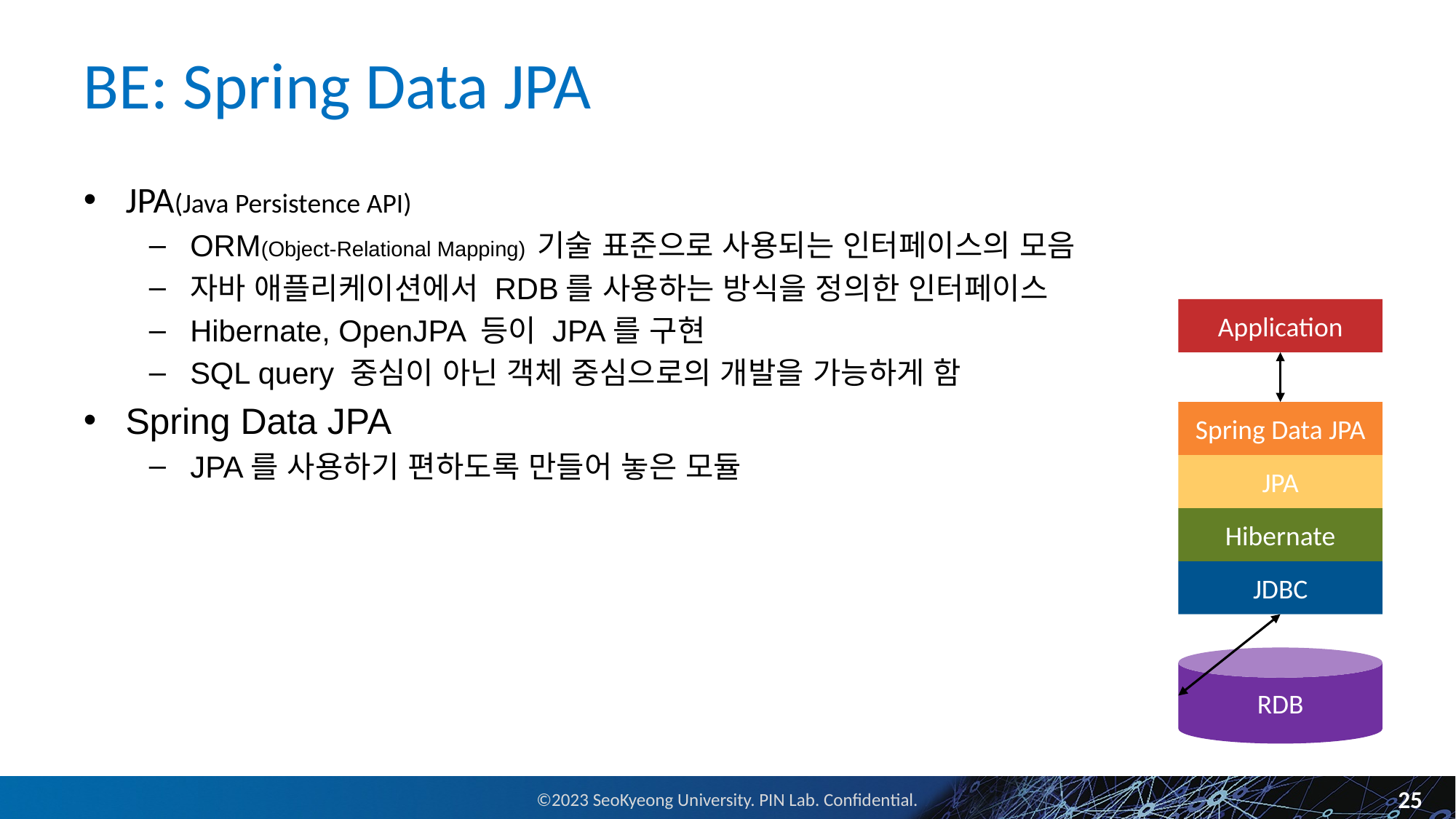

# BE: Spring Data JPA
JPA(Java Persistence API)
ORM(Object-Relational Mapping) 기술 표준으로 사용되는 인터페이스의 모음
자바 애플리케이션에서 RDB를 사용하는 방식을 정의한 인터페이스
Hibernate, OpenJPA 등이 JPA를 구현
SQL query 중심이 아닌 객체 중심으로의 개발을 가능하게 함
Spring Data JPA
JPA를 사용하기 편하도록 만들어 놓은 모듈
Application
Spring Data JPA
JPA
Hibernate
JDBC
RDB
25